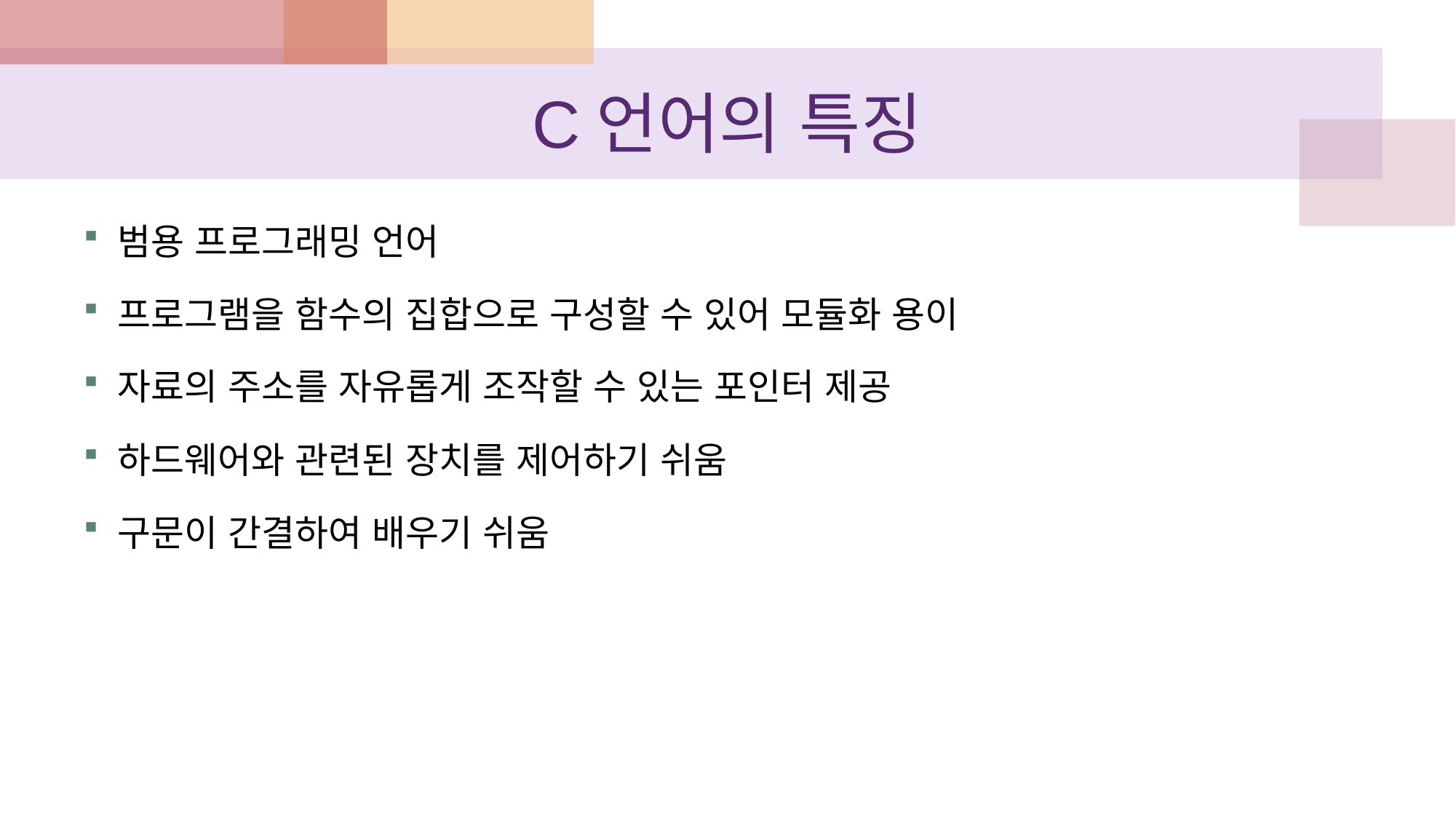

# C언어의 특징
범용 프로그래밍 언어
프로그램을 함수의 집합으로 구성할 수 있어 모듈화 용이
자료의 주소를 자유롭게 조작할 수 있는 포인터 제공
하드웨어와 관련된 장치를 제어하기 쉬움
구문이 간결하여 배우기 쉬움